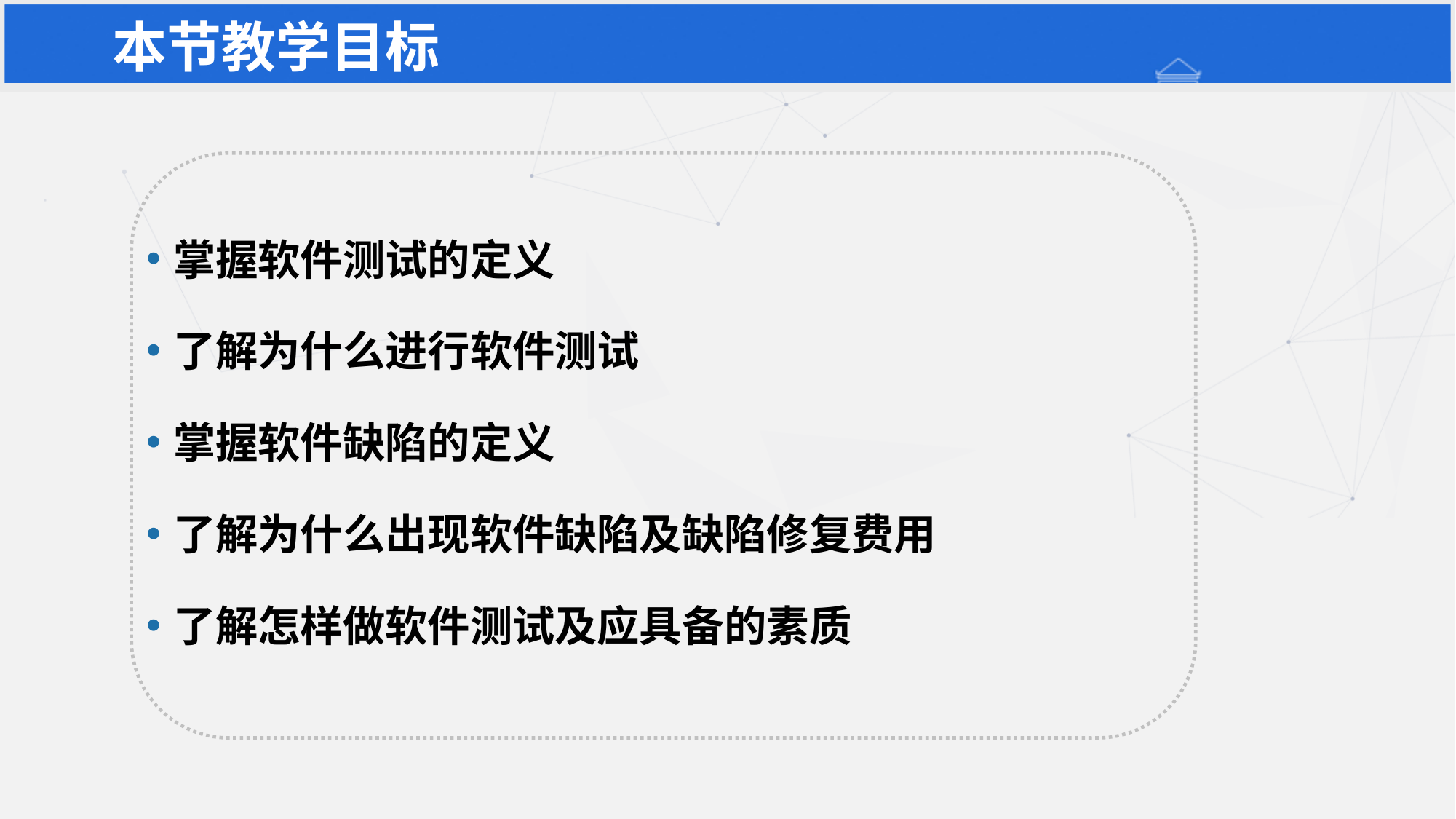

# 本节教学目标

掌握软件测试的定义
了解为什么进行软件测试
掌握软件缺陷的定义
了解为什么出现软件缺陷及缺陷修复费用
了解怎样做软件测试及应具备的素质